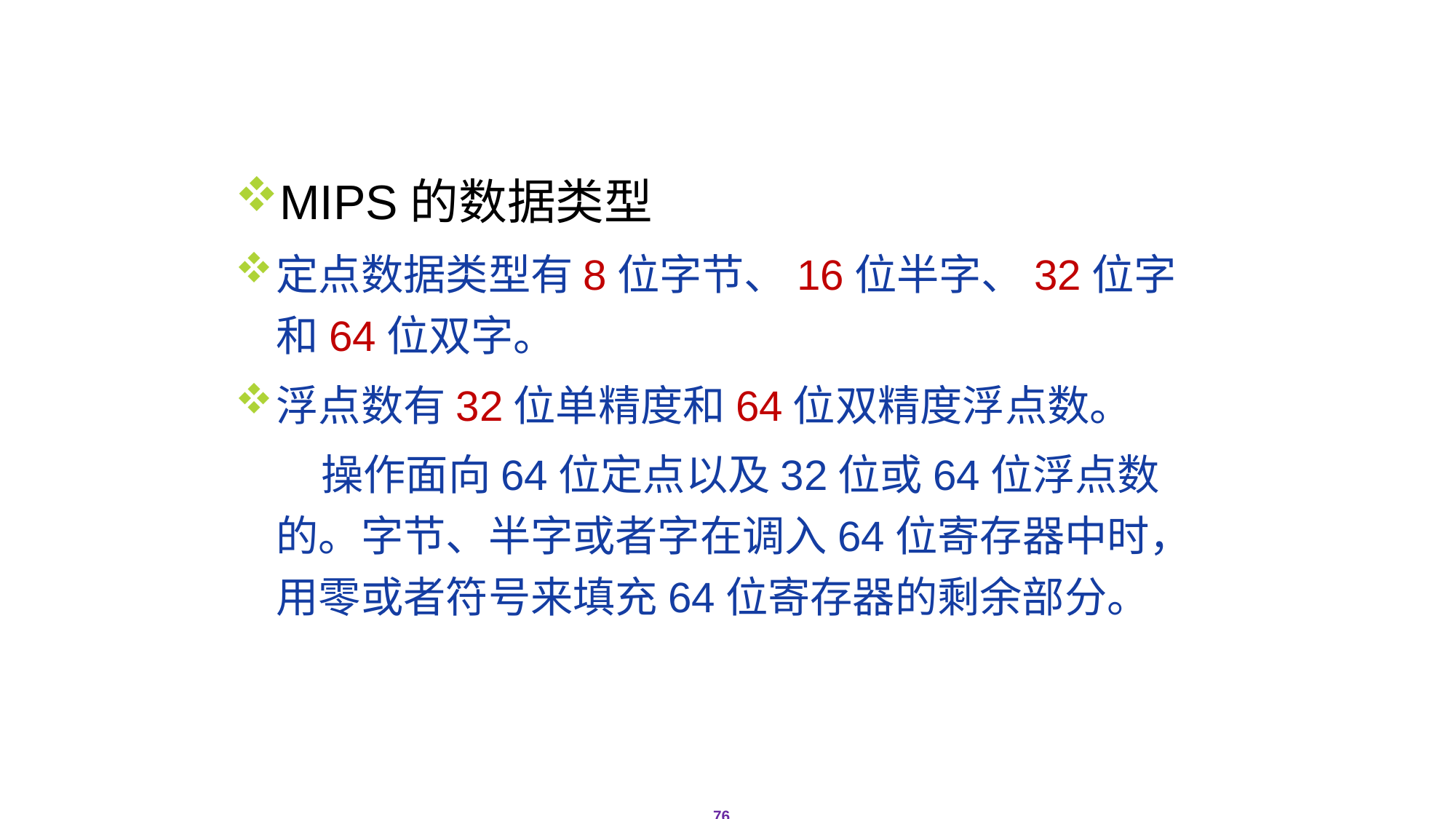

# 2.9 MIPS系统结构
MIPS的数据类型
定点数据类型有8位字节、16位半字、32位字和64位双字。
浮点数有32位单精度和64位双精度浮点数。
        操作面向64位定点以及32位或64位浮点数的。字节、半字或者字在调入64位寄存器中时，用零或者符号来填充64位寄存器的剩余部分。
76